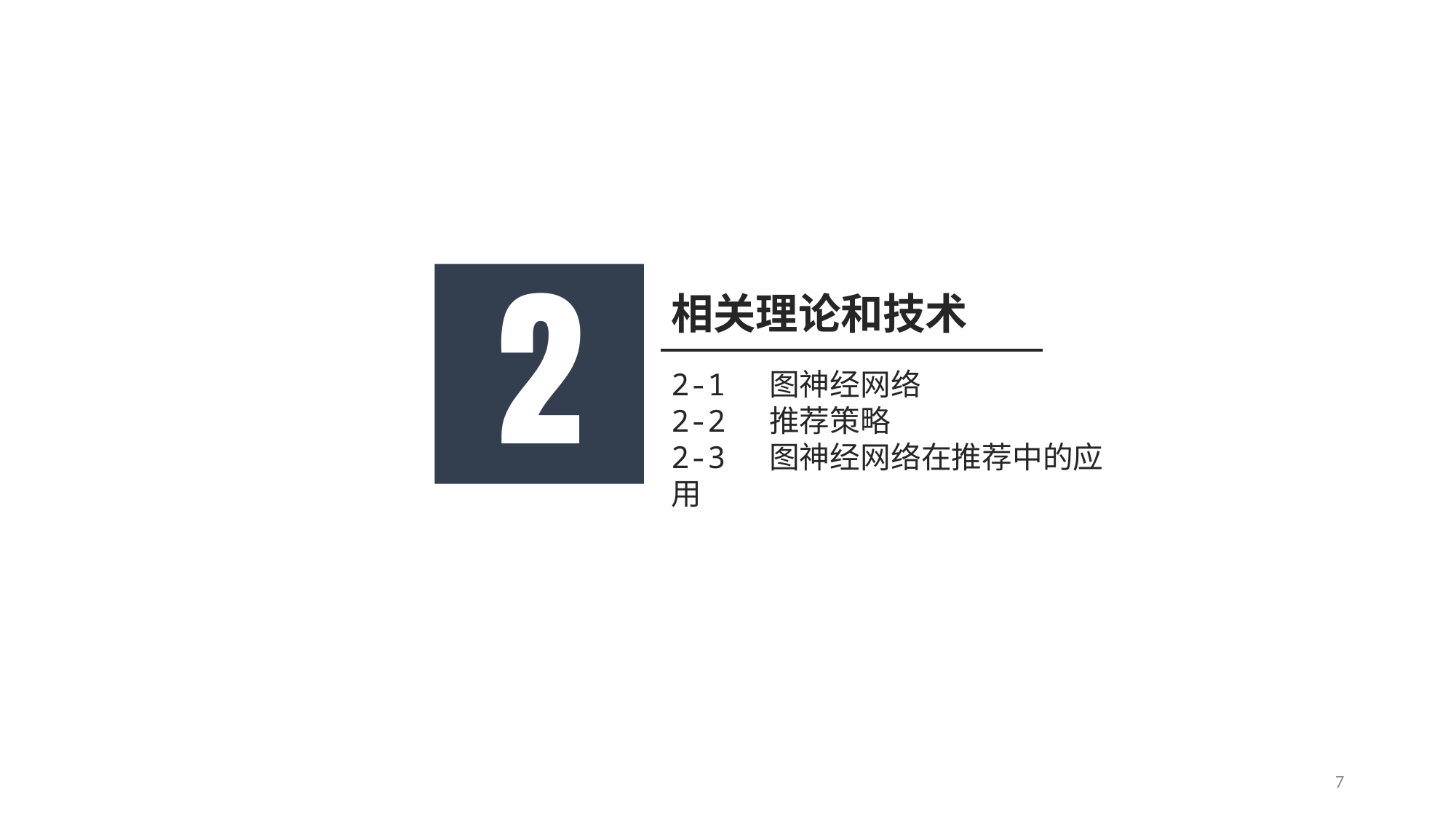

2
相关理论和技术
2-1  图神经网络
2-2  推荐策略
2-3  图神经网络在推荐中的应用
7